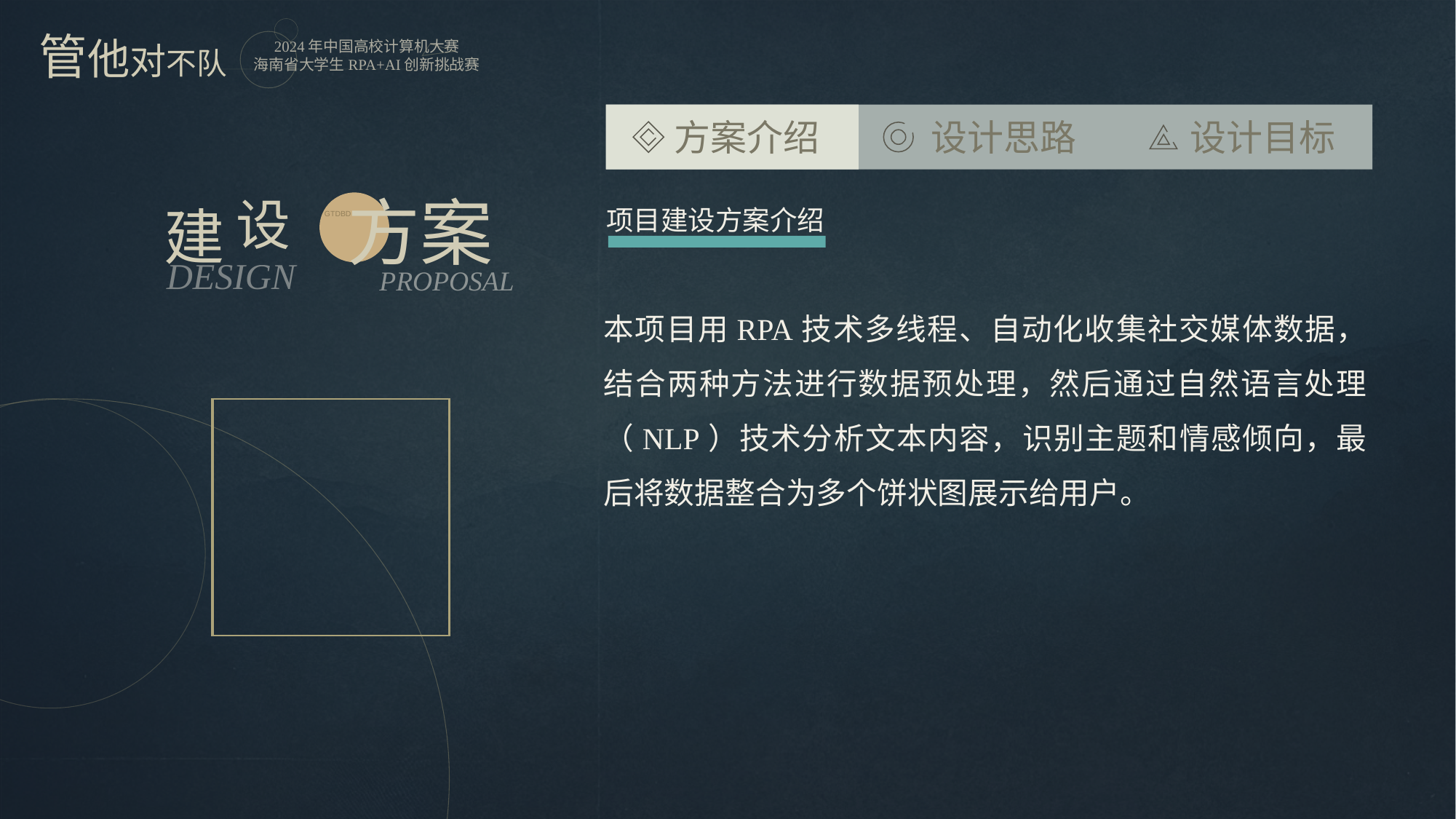

方案介绍
设计思路
设计目标

方案
设
建

项目建设方案介绍

GTDBD
DESIGN
PROPOSAL
本项目用RPA技术多线程、自动化收集社交媒体数据，结合两种方法进行数据预处理，然后通过自然语言处理（NLP）技术分析文本内容，识别主题和情感倾向，最后将数据整合为多个饼状图展示给用户。